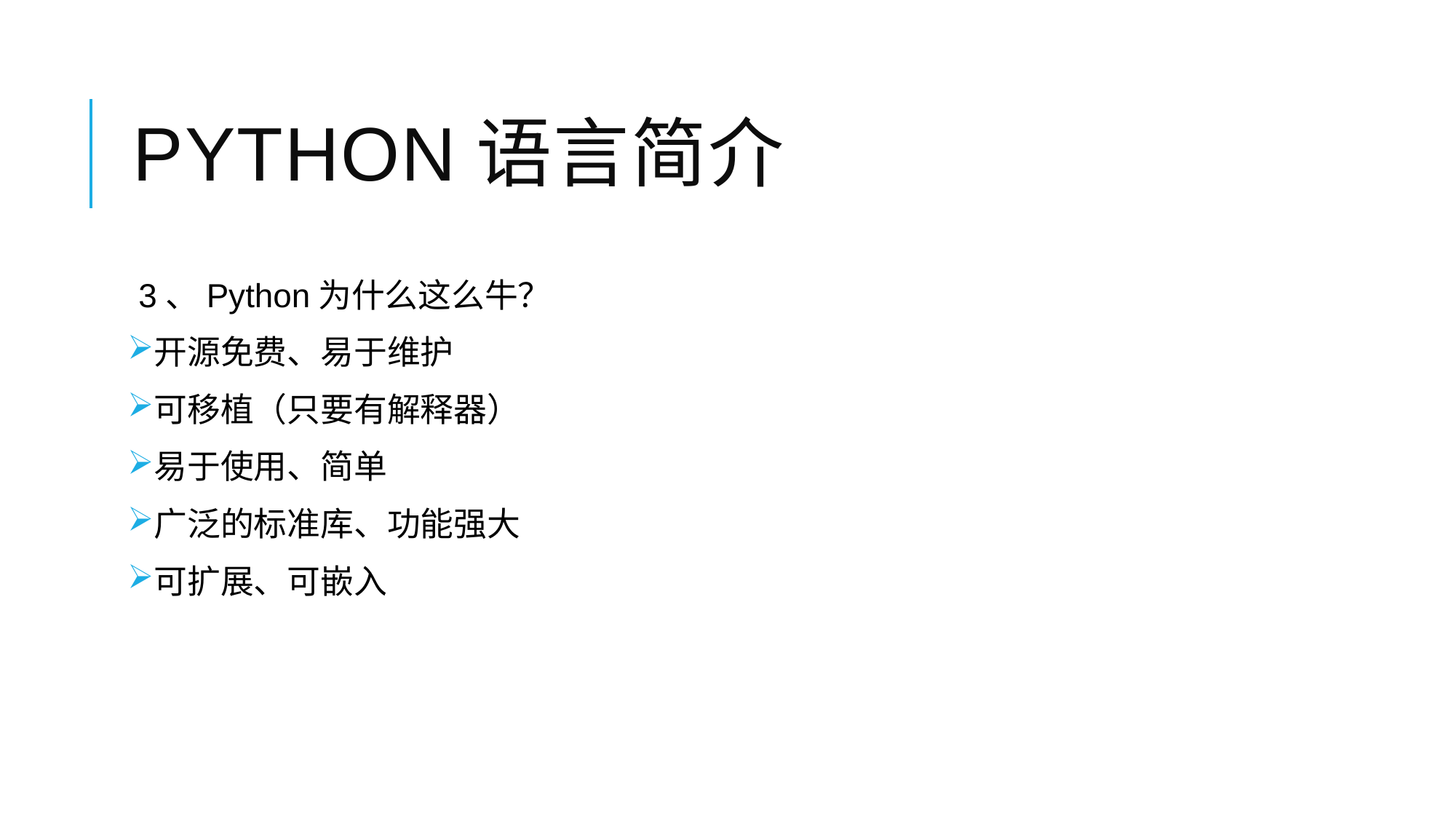

# Python语言简介
3、Python为什么这么牛？
开源免费、易于维护
可移植（只要有解释器）
易于使用、简单
广泛的标准库、功能强大
可扩展、可嵌入